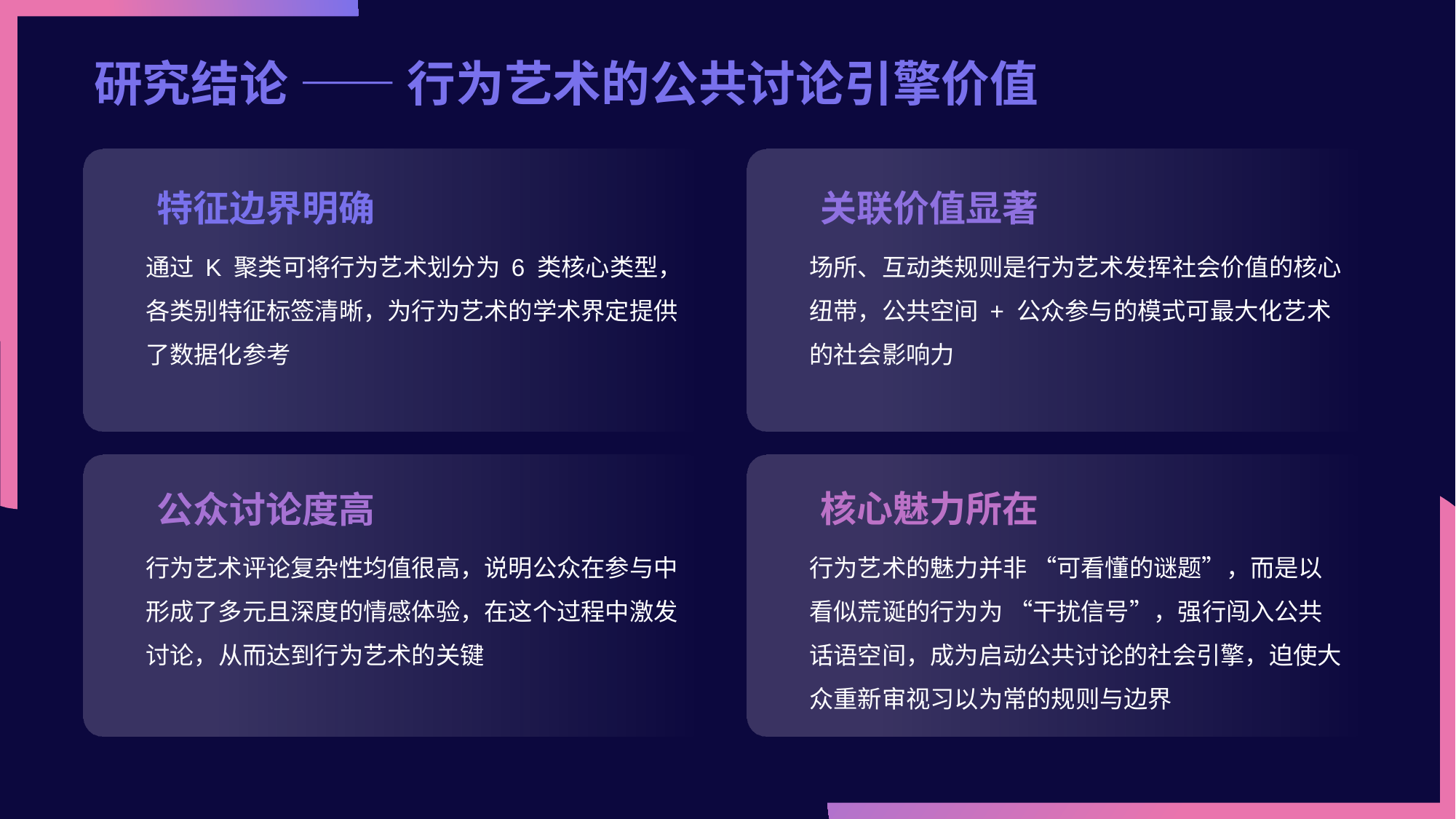

# 研究结论 —— 行为艺术的公共讨论引擎价值

特征边界明确
关联价值显著
通过 K 聚类可将行为艺术划分为 6 类核心类型，各类别特征标签清晰，为行为艺术的学术界定提供了数据化参考
场所、互动类规则是行为艺术发挥社会价值的核心纽带，公共空间 + 公众参与的模式可最大化艺术的社会影响力

核心魅力所在
公众讨论度高
行为艺术评论复杂性均值很高，说明公众在参与中形成了多元且深度的情感体验，在这个过程中激发讨论，从而达到行为艺术的关键
行为艺术的魅力并非 “可看懂的谜题”，而是以看似荒诞的行为为 “干扰信号”，强行闯入公共话语空间，成为启动公共讨论的社会引擎，迫使大众重新审视习以为常的规则与边界